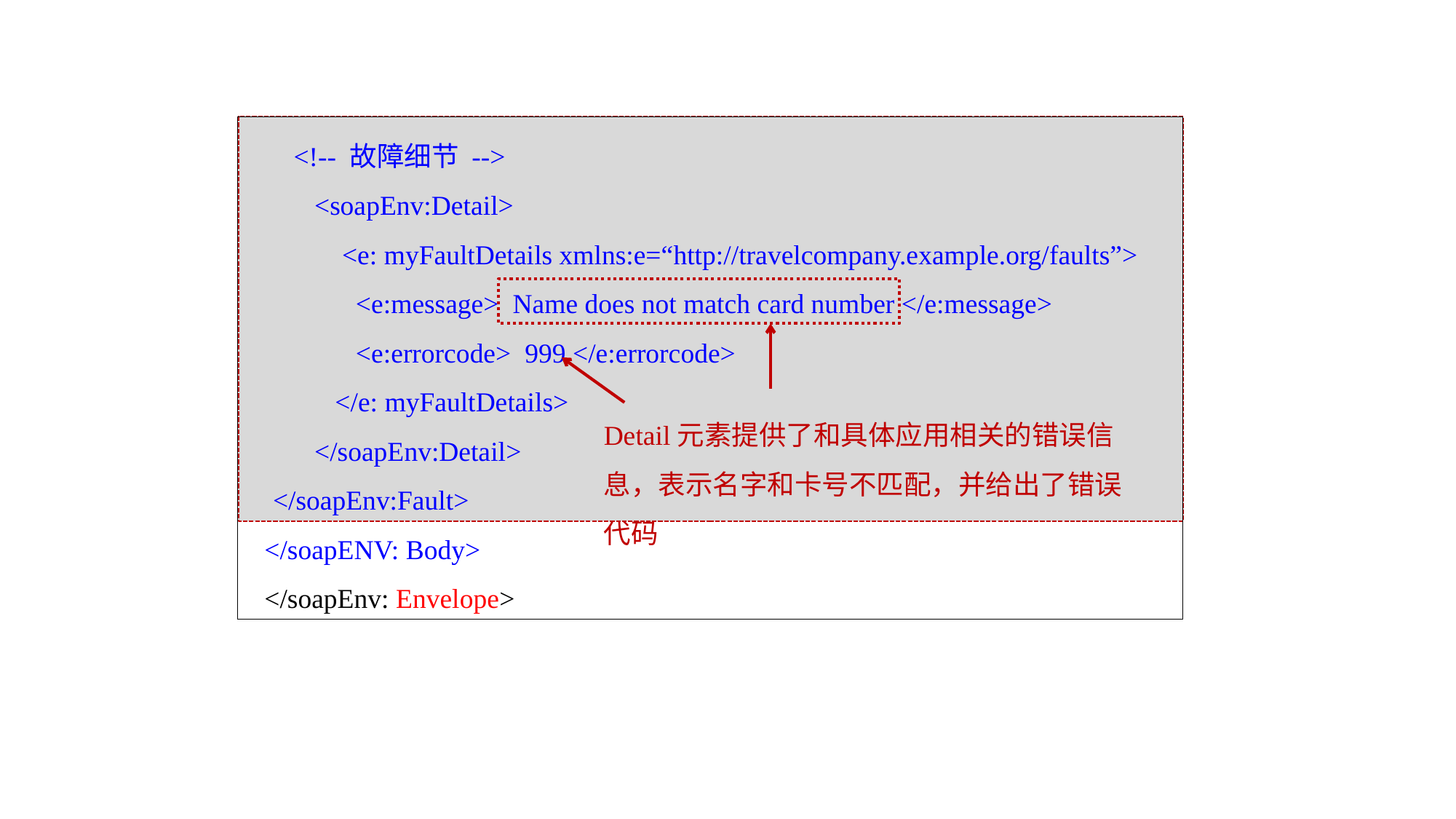

<!-- 故障细节 -->
      <soapEnv:Detail>
          <e: myFaultDetails xmlns:e=“http://travelcompany.example.org/faults”>
            <e:message>  Name does not match card number </e:message>
            <e:errorcode>  999 </e:errorcode>
         </e: myFaultDetails>
      </soapEnv:Detail>
</soapEnv:Fault>
</soapENV: Body>
</soapEnv: Envelope>

Detail元素提供了和具体应用相关的错误信息，表示名字和卡号不匹配，并给出了错误代码